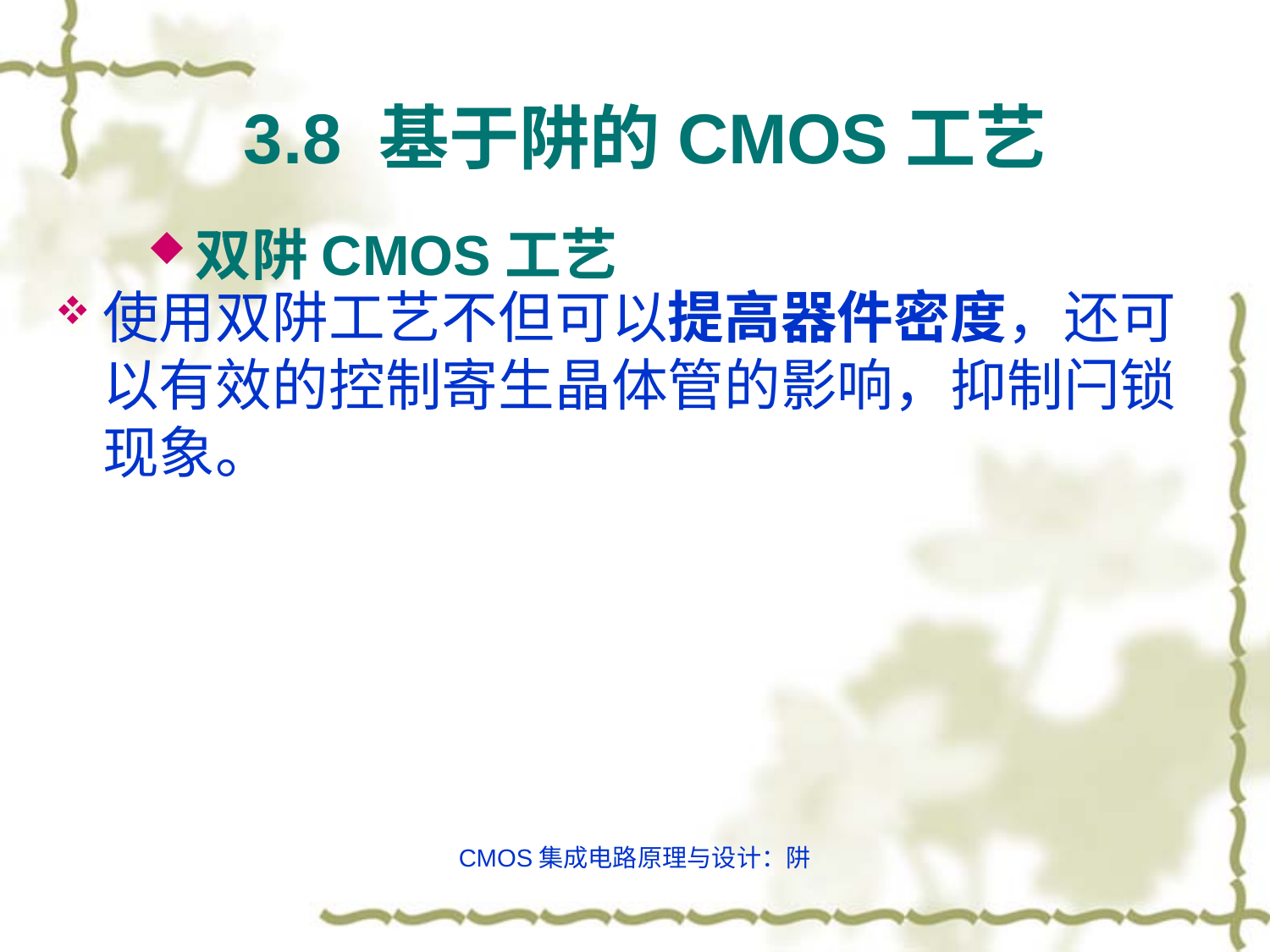

# 3.8 基于阱的CMOS工艺
双阱CMOS工艺

使用双阱工艺不但可以提高器件密度，还可以有效的控制寄生晶体管的影响，抑制闩锁现象。

CMOS集成电路原理与设计：阱
44